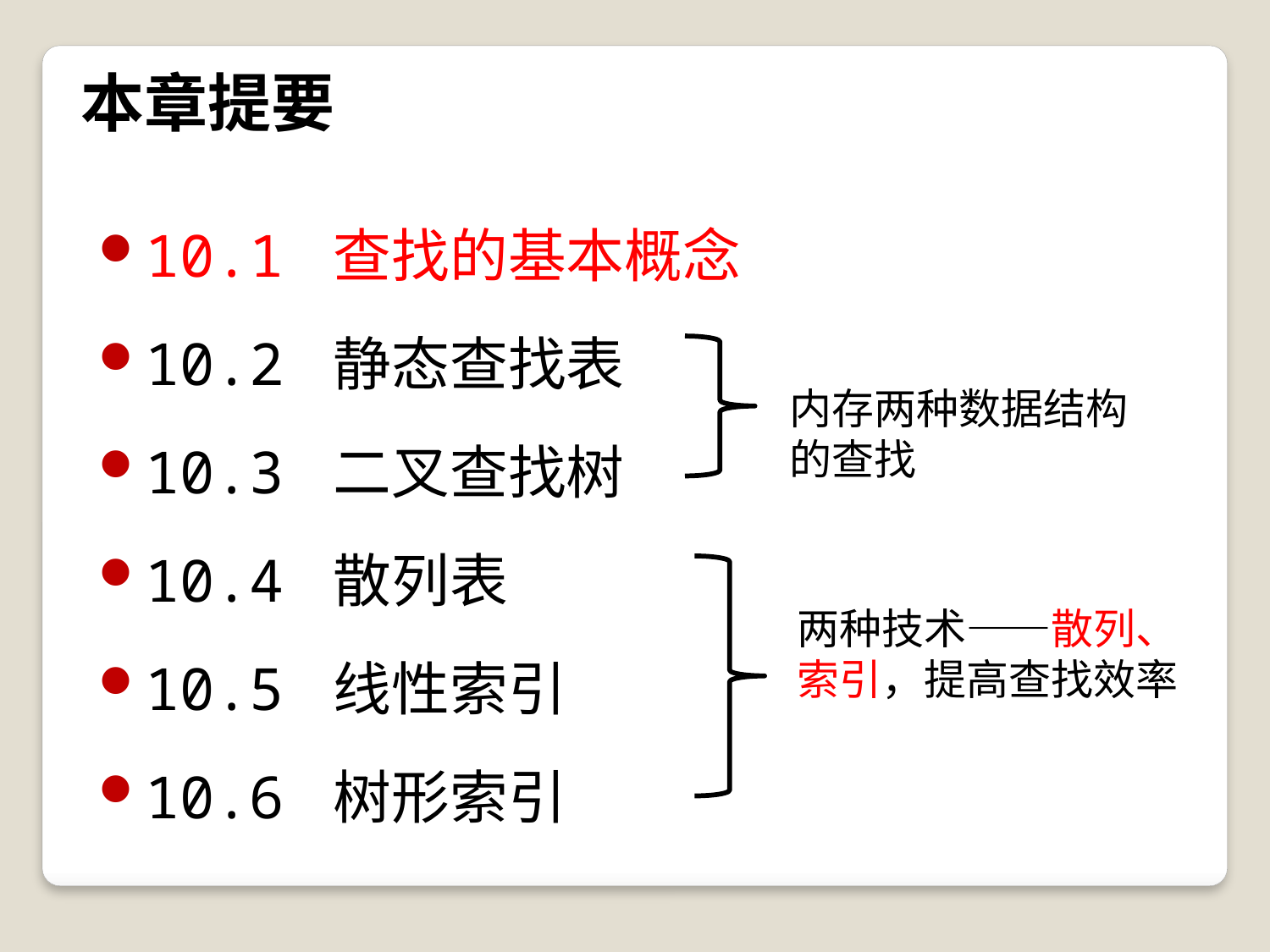

# 本章提要
10.1 查找的基本概念
10.2 静态查找表
10.3 二叉查找树
10.4 散列表
10.5 线性索引
10.6 树形索引

内存两种数据结构
的查找

两种技术——散列、索引，提高查找效率